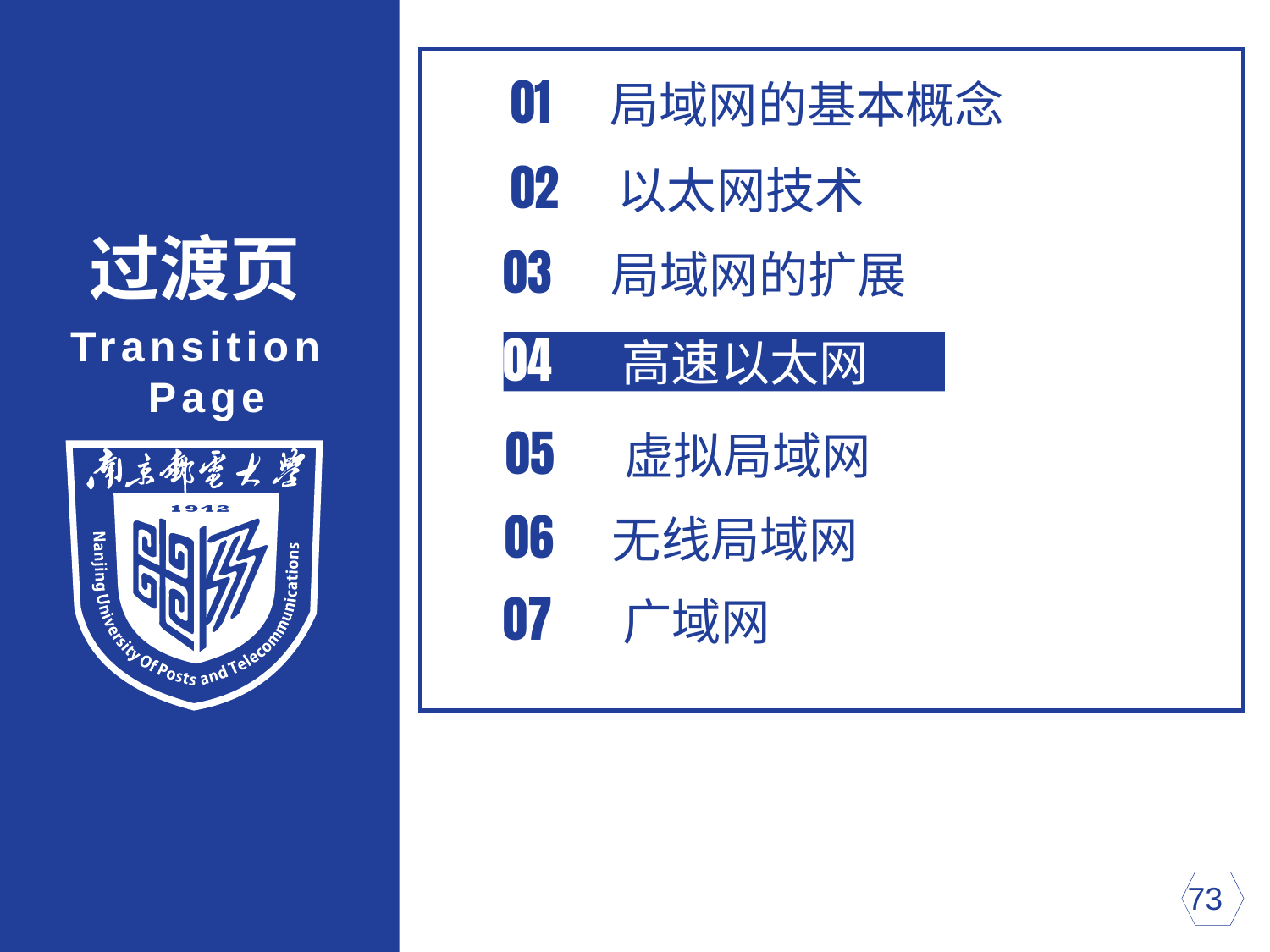

01    局域网的基本概念
02    以太网技术
过渡页
03    局域网的扩展
Transition  Page
04     高速以太网
05     虚拟局域网

06    无线局域网
07     广域网

 73